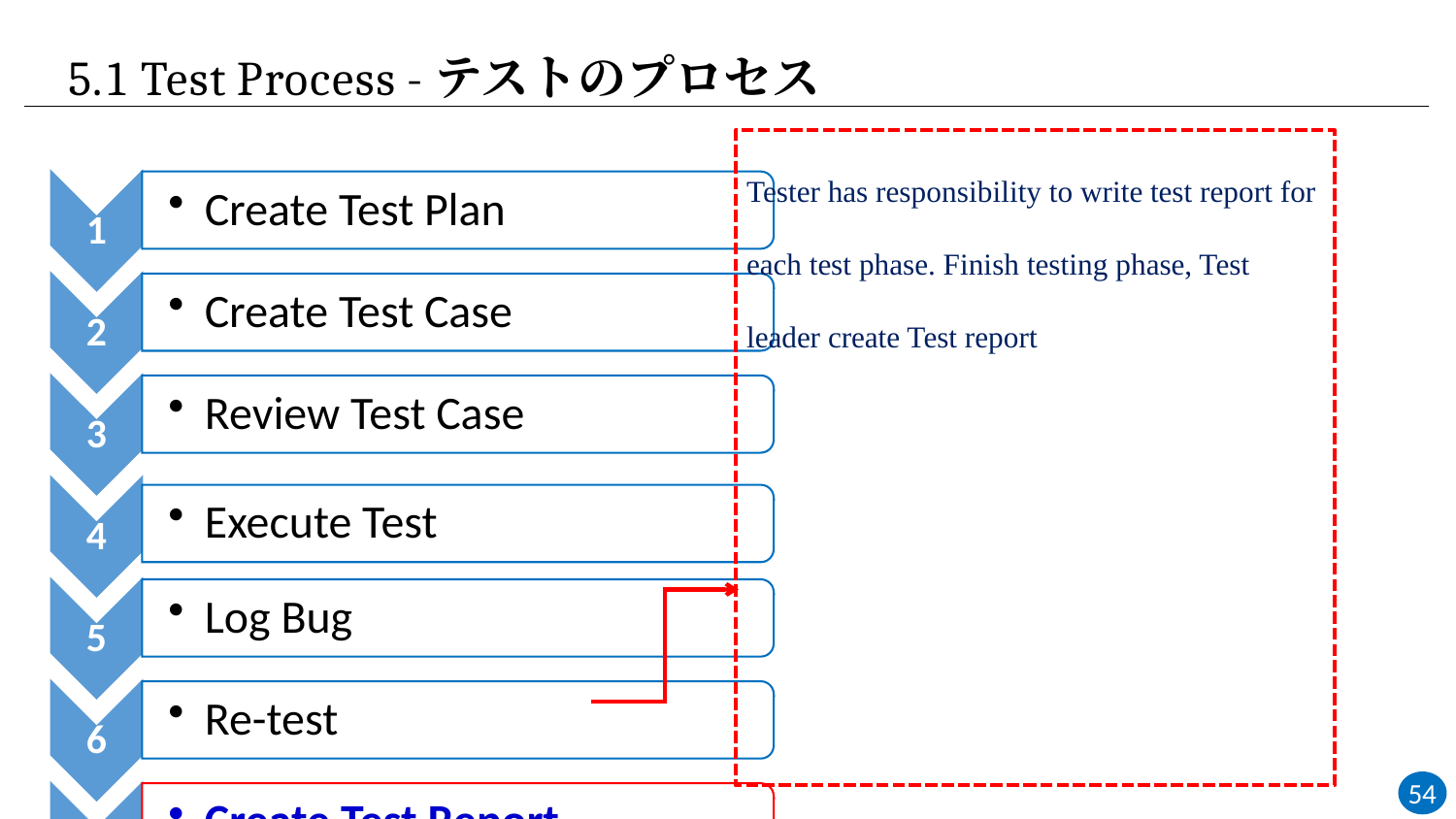

# 5.1 Test Process -テストのプロセス
Tester has responsibility to write test report for each test phase. Finish testing phase, Test leader create Test report
1
Create Test Plan
2
Create Test Case
3
Review Test Case
4
Execute Test
5
Log Bug
6
Re-test
7
Create Test Report
54